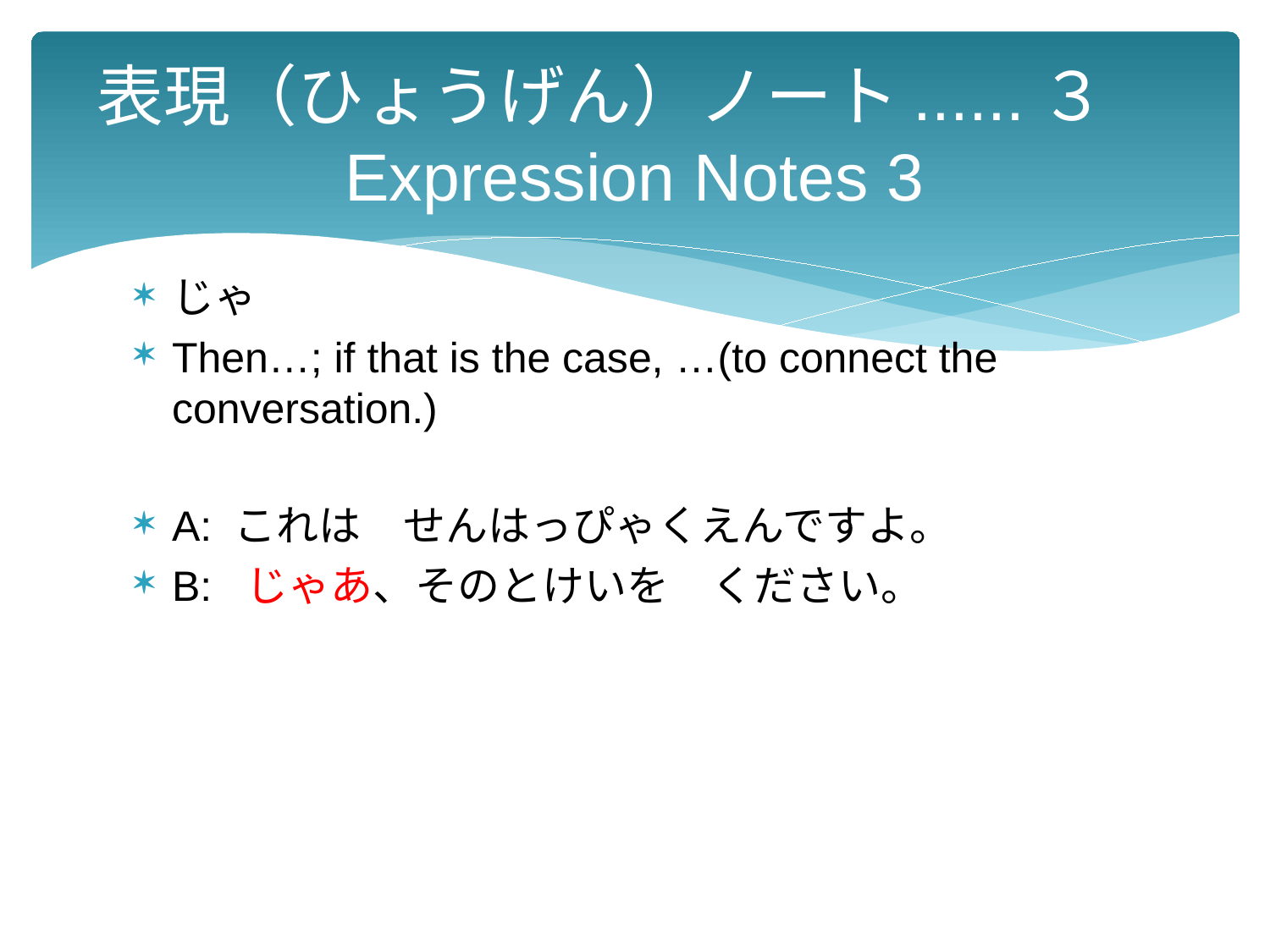

# 表現（ひょうげん）ノート......３　 Expression Notes 3
じゃ
Then…; if that is the case, …(to connect the conversation.)

A: これは　せんはっぴゃくえんですよ。
B:  じゃあ、そのとけいを　ください。